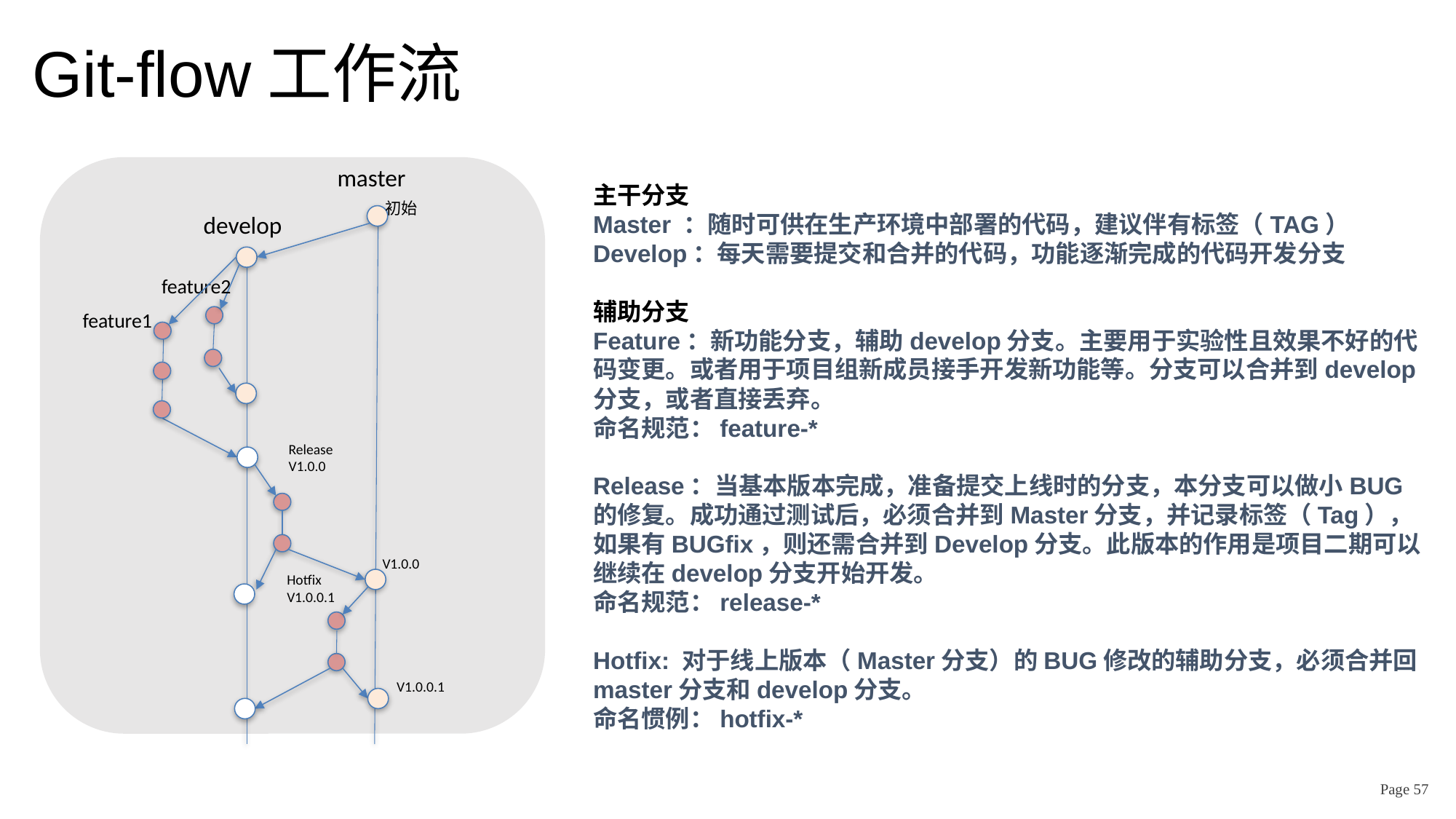

# Git-flow工作流

主干分支
Master ：随时可供在生产环境中部署的代码，建议伴有标签（TAG）
Develop：每天需要提交和合并的代码，功能逐渐完成的代码开发分支

辅助分支
Feature：新功能分支，辅助develop分支。主要用于实验性且效果不好的代码变更。或者用于项目组新成员接手开发新功能等。分支可以合并到develop分支，或者直接丢弃。
命名规范：feature-*

Release：当基本版本完成，准备提交上线时的分支，本分支可以做小BUG的修复。成功通过测试后，必须合并到Master分支，并记录标签（Tag），如果有BUGfix，则还需合并到Develop分支。此版本的作用是项目二期可以继续在develop分支开始开发。
命名规范：release-*

Hotfix: 对于线上版本（Master分支）的BUG修改的辅助分支，必须合并回master分支和develop分支。
命名惯例：hotfix-*

master
初始
develop

feature2
feature1

Release
V1.0.0

V1.0.0
Hotfix
V1.0.0.1

V1.0.0.1